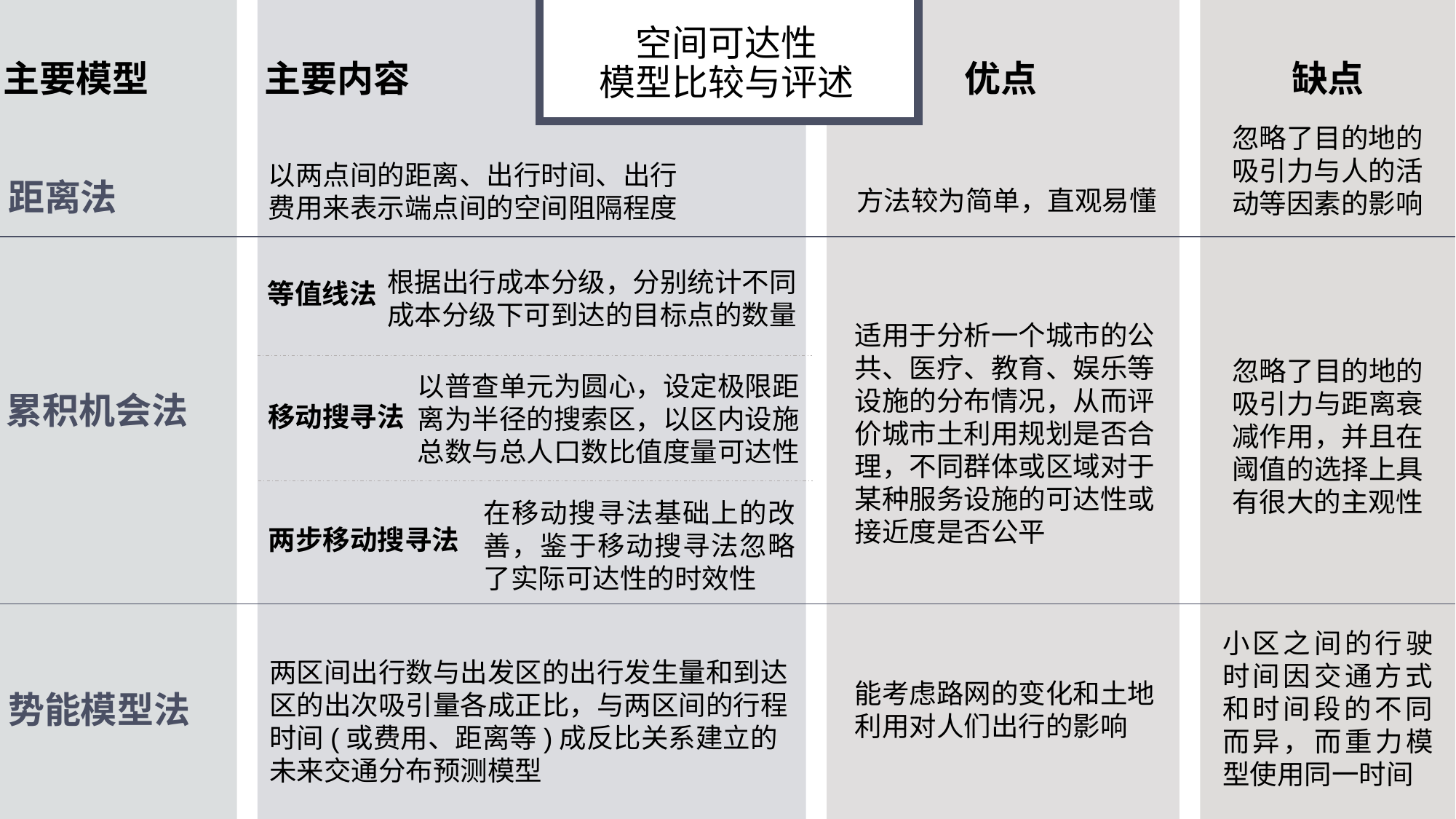

空间可达性
模型比较与评述
主要模型
主要内容
优点
缺点
忽略了目的地的吸引力与人的活动等因素的影响
以两点间的距离、出行时间、出行费用来表示端点间的空间阻隔程度
距离法
方法较为简单，直观易懂
根据出行成本分级，分别统计不同成本分级下可到达的目标点的数量
等值线法
适用于分析一个城市的公共、医疗、教育、娱乐等设施的分布情况，从而评价城市土利用规划是否合理，不同群体或区域对于某种服务设施的可达性或接近度是否公平
忽略了目的地的吸引力与距离衰减作用，并且在阈值的选择上具有很大的主观性
以普查单元为圆心，设定极限距离为半径的搜索区，以区内设施总数与总人口数比值度量可达性
累积机会法
移动搜寻法
在移动搜寻法基础上的改善，鉴于移动搜寻法忽略了实际可达性的时效性
两步移动搜寻法
小区之间的行驶时间因交通方式和时间段的不同而异，而重力模型使用同一时间
两区间出行数与出发区的出行发生量和到达区的出次吸引量各成正比，与两区间的行程时间(或费用、距离等)成反比关系建立的未来交通分布预测模型
能考虑路网的变化和土地利用对人们出行的影响
势能模型法